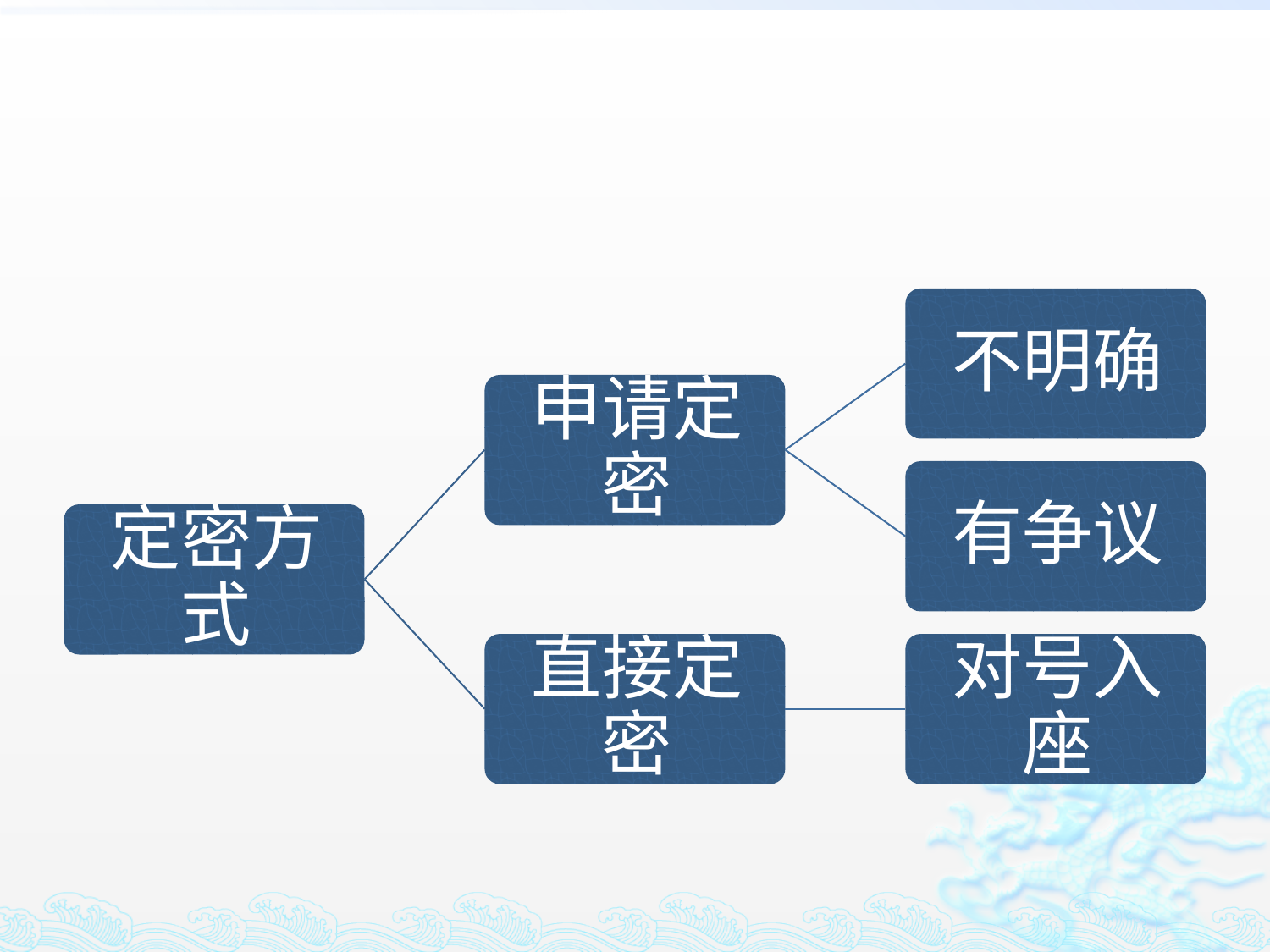

#
定密方式

申请定密

不明确

有争议

直接定密

对号入座